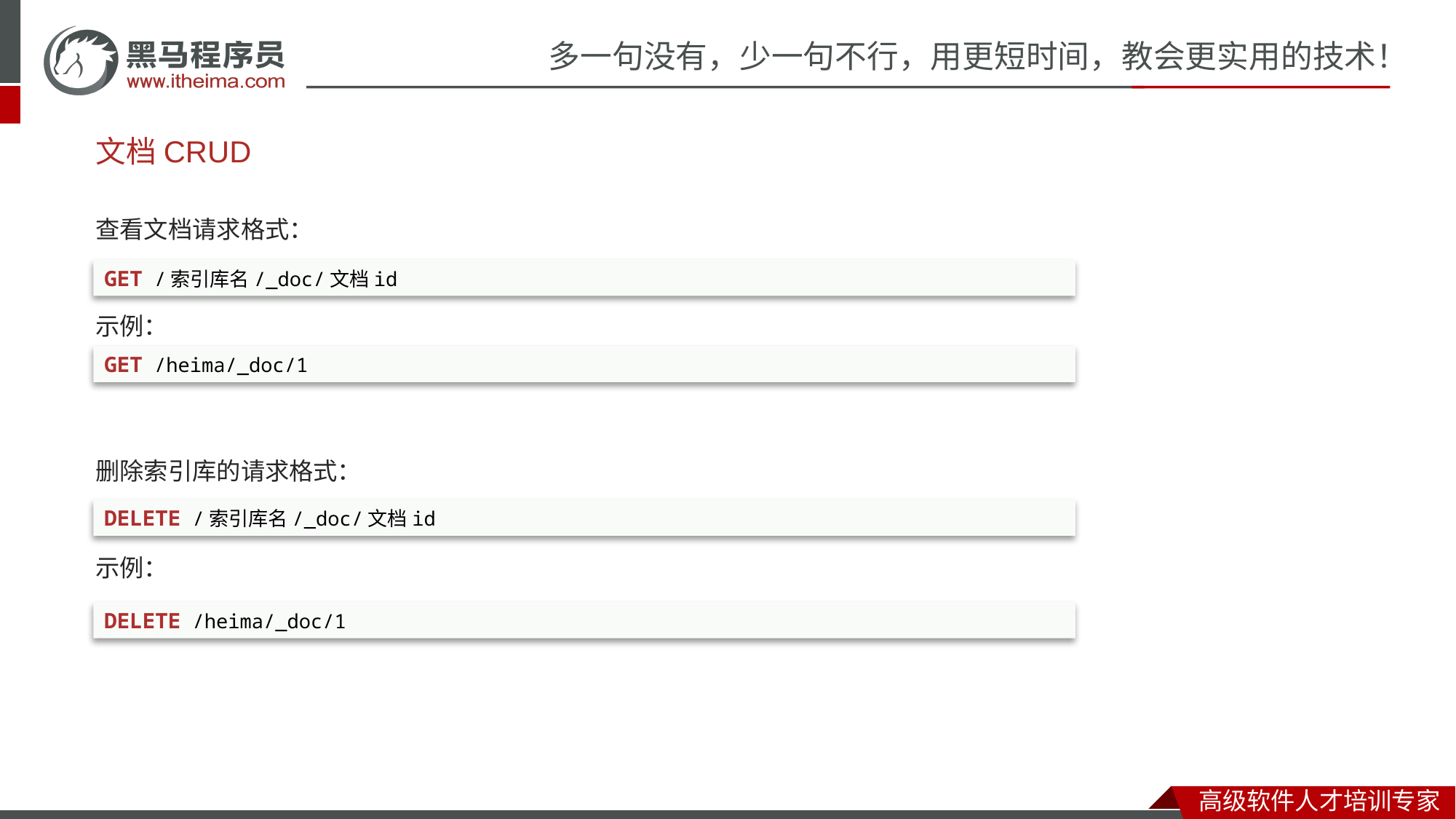

# 文档CRUD
查看文档请求格式：

示例：

删除索引库的请求格式：

示例：
GET /索引库名/_doc/文档id
GET /heima/_doc/1
DELETE /索引库名/_doc/文档id
DELETE /heima/_doc/1